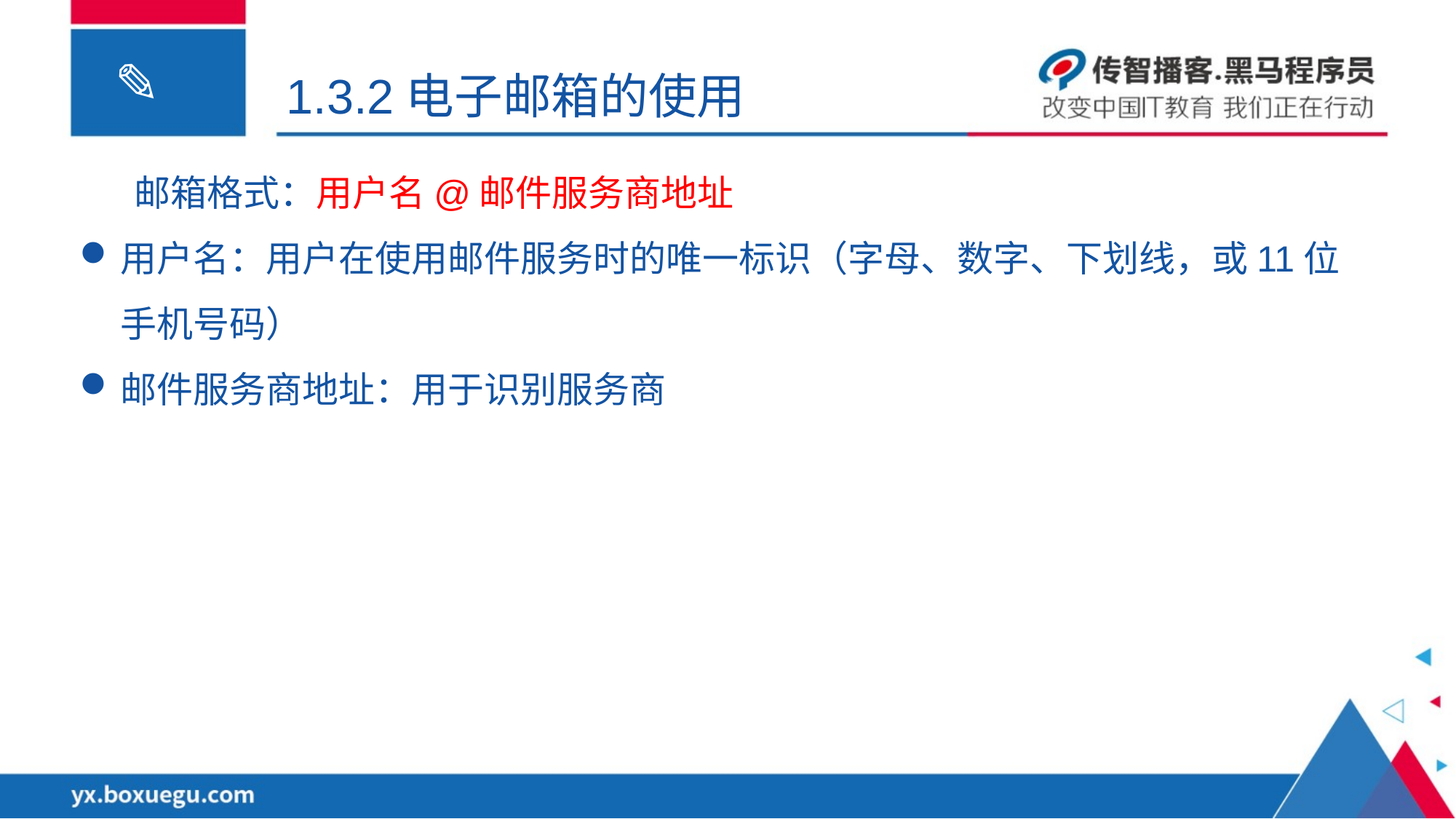

1.3.2电子邮箱的使用
邮箱格式：用户名@邮件服务商地址
用户名：用户在使用邮件服务时的唯一标识（字母、数字、下划线，或11位手机号码）
邮件服务商地址：用于识别服务商